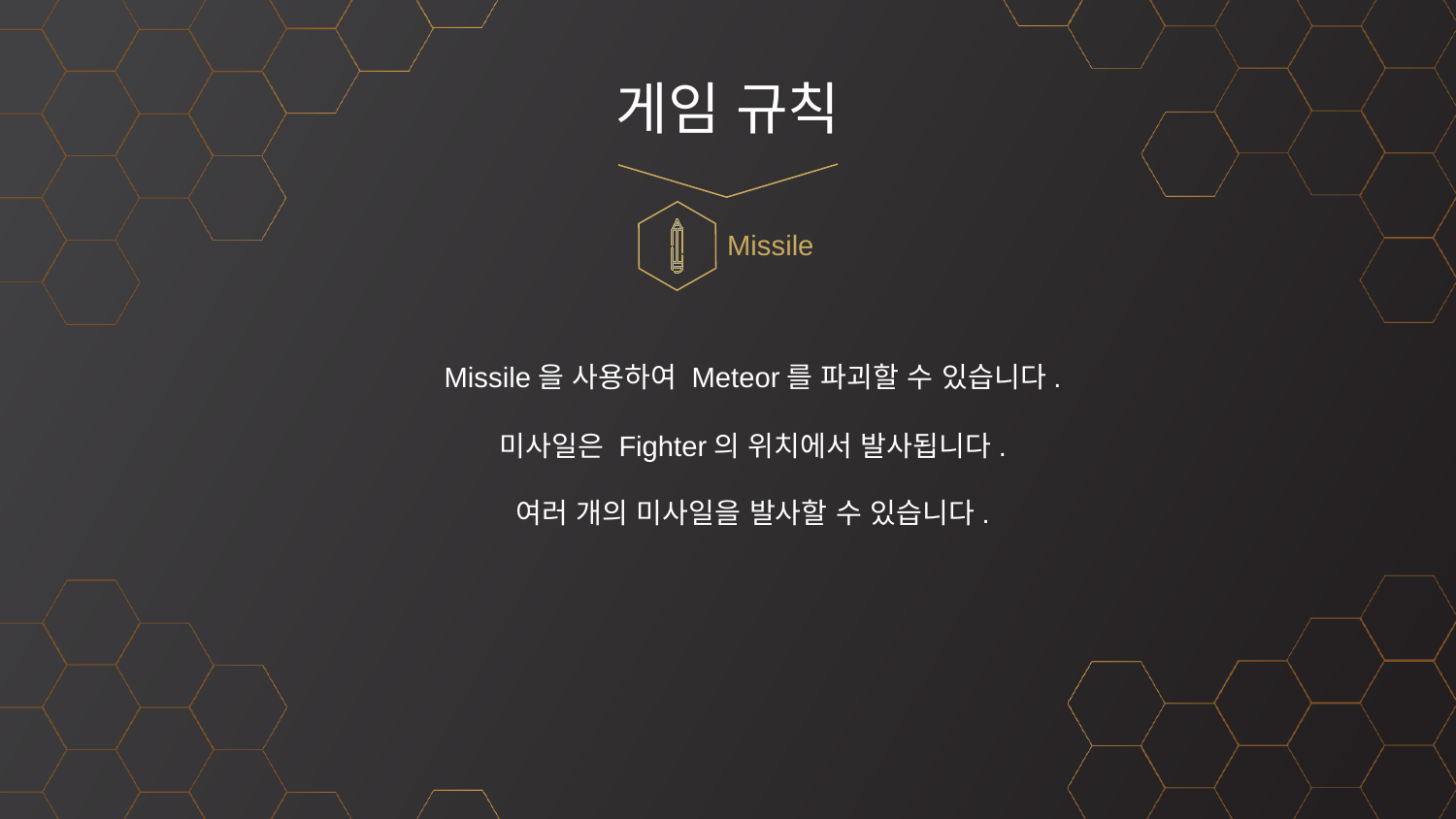

# 게임 규칙

Missile

Missile을 사용하여 Meteor를 파괴할 수 있습니다.

미사일은 Fighter의 위치에서 발사됩니다.

여러 개의 미사일을 발사할 수 있습니다.